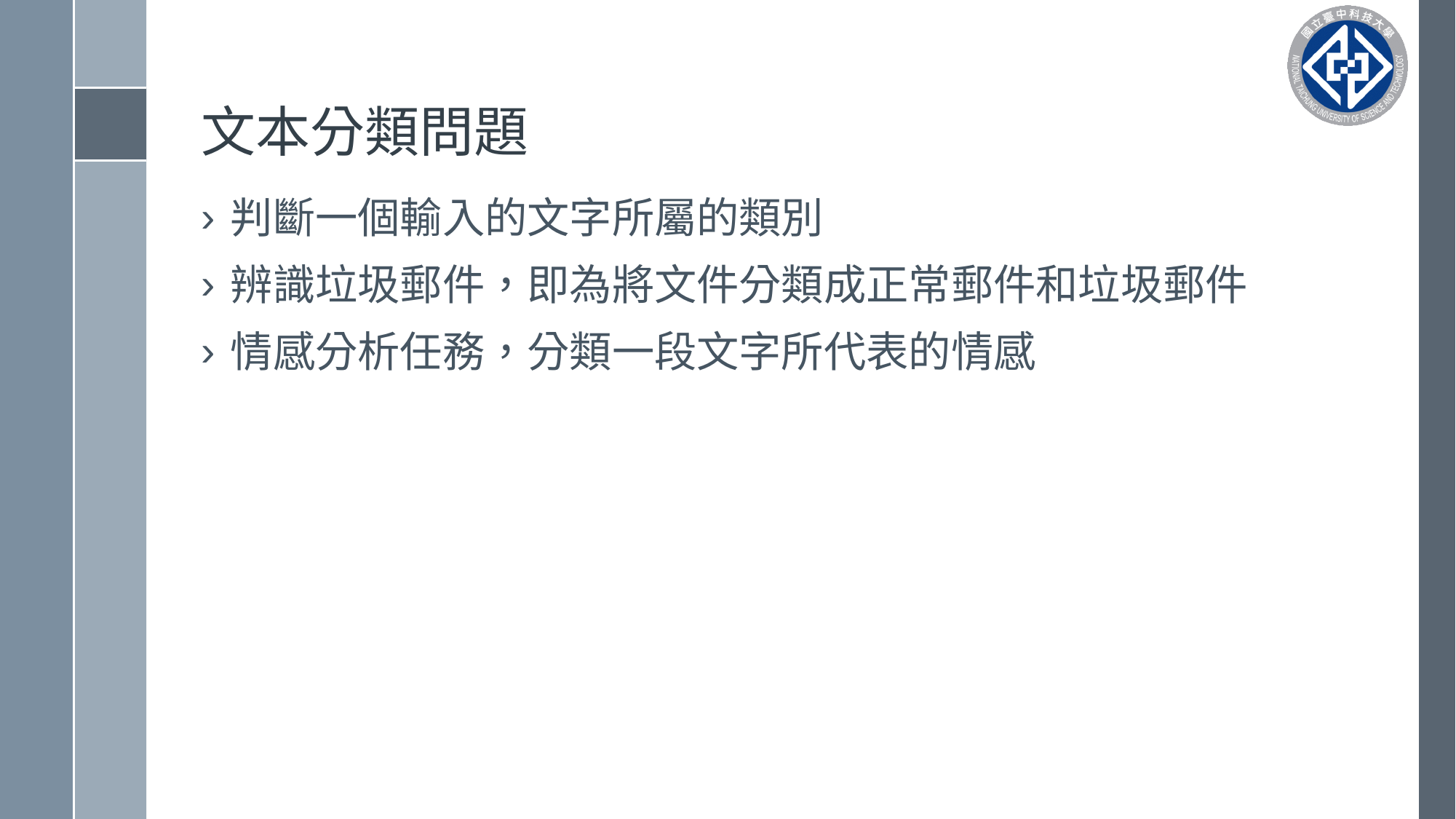

# 文本分類問題
判斷一個輸入的文字所屬的類別
辨識垃圾郵件，即為將文件分類成正常郵件和垃圾郵件
情感分析任務，分類一段文字所代表的情感